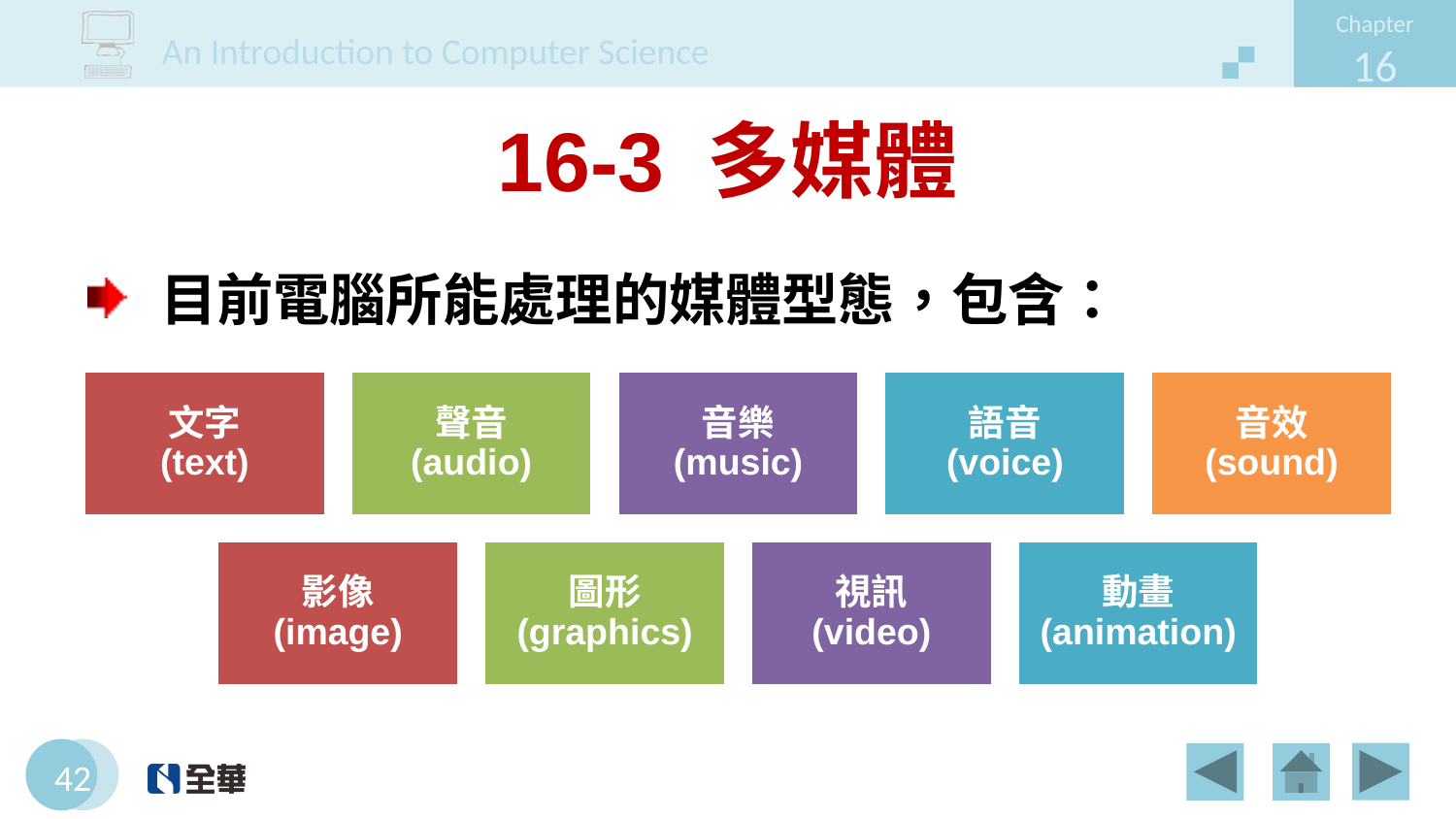

# 16-3 多媒體
目前電腦所能處理的媒體型態，包含：
文字
(text)
聲音
(audio)
音樂
(music)
語音
(voice)
音效
(sound)
影像
(image)
圖形
(graphics)
視訊
(video)
動畫
(animation)